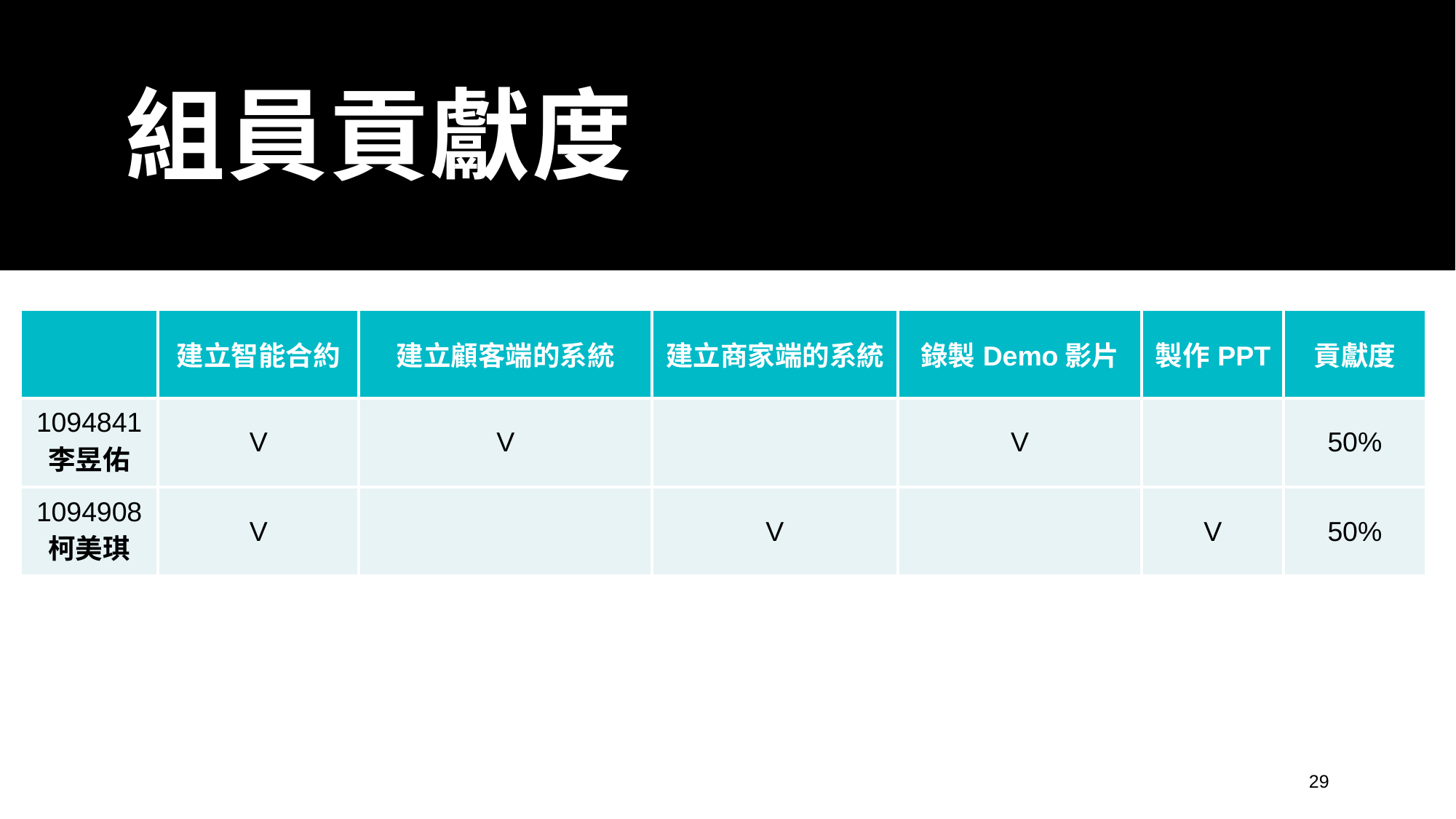

# 組員貢獻度
| ​ | 建立智能合約 | 建立顧客端的系統 | 建立商家端的系統​ | 錄製Demo影片 | 製作PPT | 貢獻度 |
| --- | --- | --- | --- | --- | --- | --- |
| 1094841 李昱佑 | V | V |  | V |  | 50% |
| 1094908 柯美琪​ | V |  | V |  | V | 50% |
29